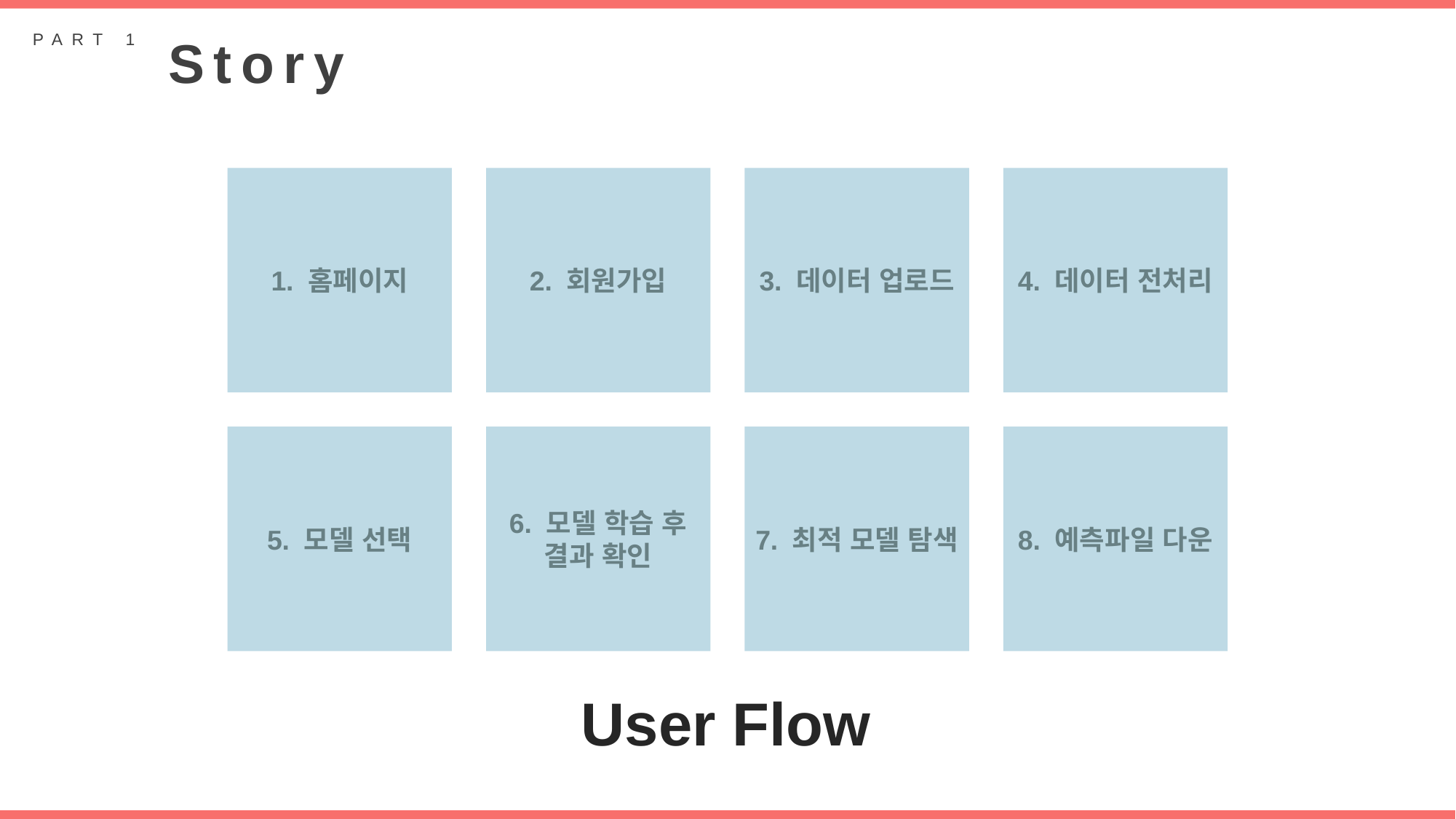

PART 1
Story
1. 홈페이지
2. 회원가입
3. 데이터 업로드
4. 데이터 전처리
5. 모델 선택
6. 모델 학습 후
결과 확인
7. 최적 모델 탐색
8. 예측파일 다운
User Flow